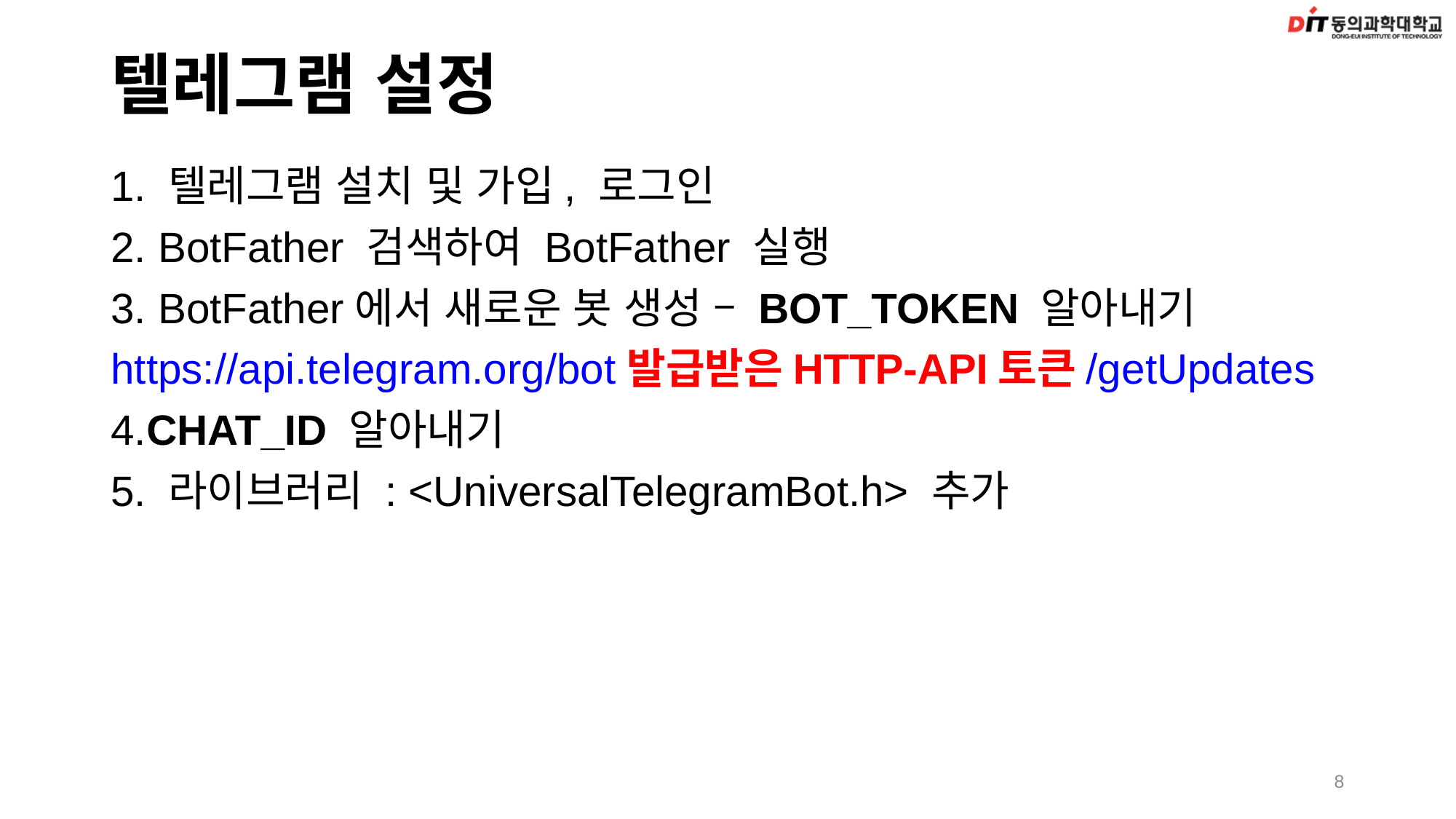

# 텔레그램 설정
1. 텔레그램 설치 및 가입, 로그인
2. BotFather 검색하여 BotFather 실행
3. BotFather에서 새로운 봇 생성 – BOT_TOKEN 알아내기
https://api.telegram.org/bot발급받은HTTP-API토큰/getUpdates
4.CHAT_ID 알아내기
5. 라이브러리 : <UniversalTelegramBot.h> 추가
8